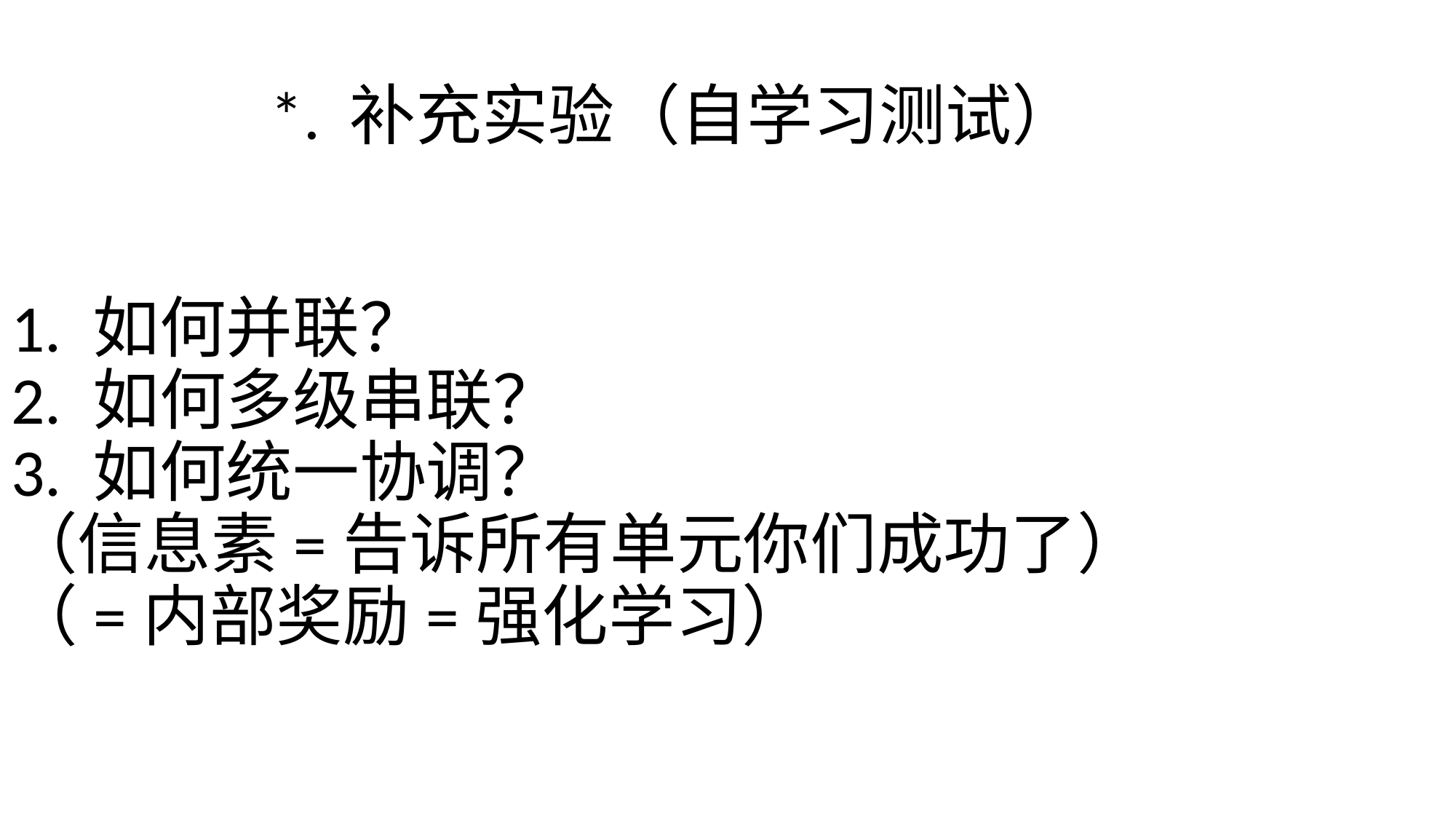

*. 补充实验（自学习测试）
1. 如何并联？
2. 如何多级串联？
3. 如何统一协调？
（信息素=告诉所有单元你们成功了）
（=内部奖励=强化学习）